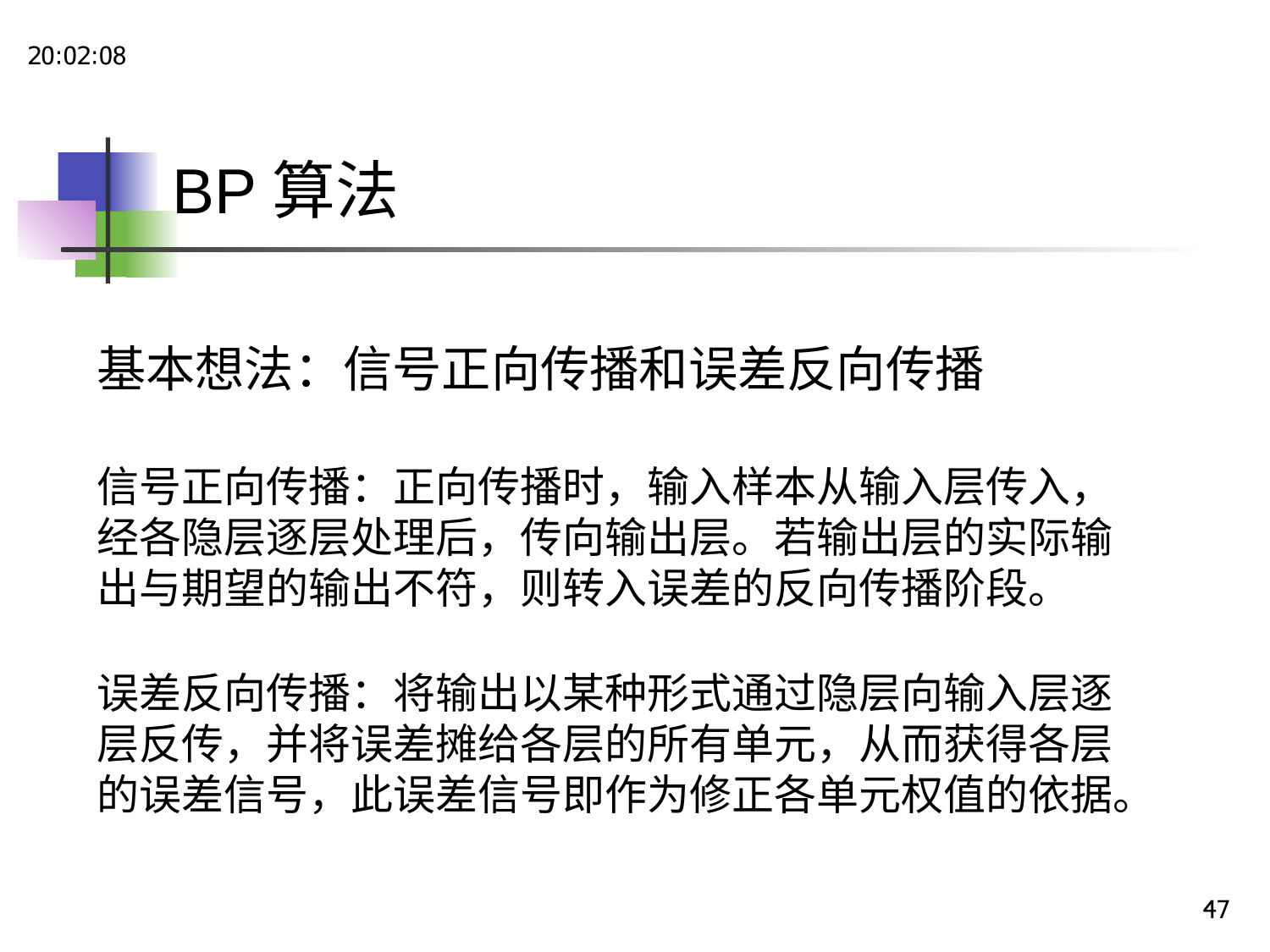

20:02:08
# BP算法
基本想法：信号正向传播和误差反向传播

信号正向传播：正向传播时，输入样本从输入层传入，经各隐层逐层处理后，传向输出层。若输出层的实际输出与期望的输出不符，则转入误差的反向传播阶段。

误差反向传播：将输出以某种形式通过隐层向输入层逐层反传，并将误差摊给各层的所有单元，从而获得各层的误差信号，此误差信号即作为修正各单元权值的依据。
47